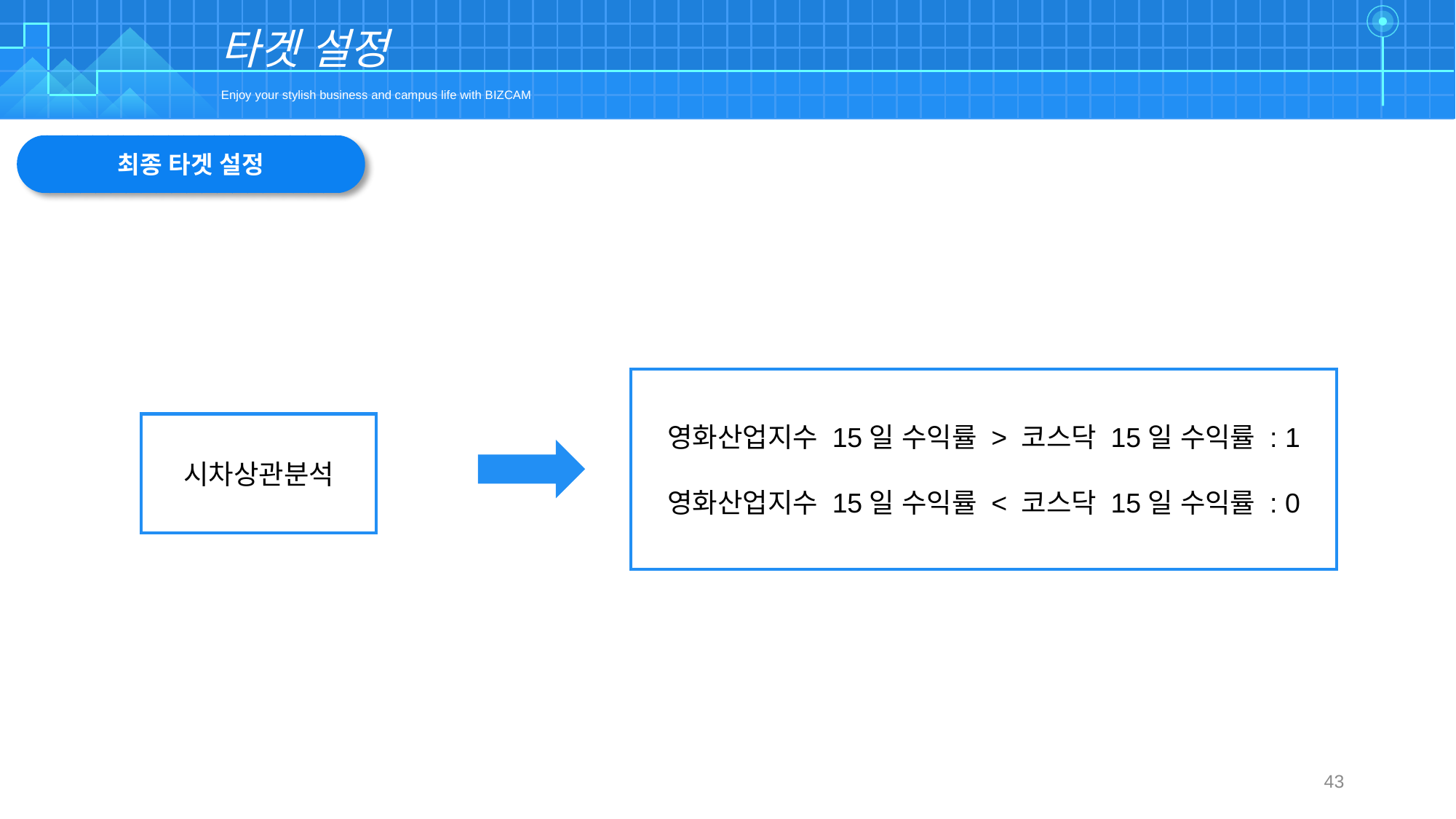

|  |  |  |  |  |  |  |  |  |  |  |  |  |  |  |  |  |  |  |  |  |  |  |  |  |  |  |  |  |  |  |  |  |  |  |  |  |  |  |  |  |  |  |  |  |  |  |  |  |  |  |  |  |  |  |  |  |  |  |  |
| --- | --- | --- | --- | --- | --- | --- | --- | --- | --- | --- | --- | --- | --- | --- | --- | --- | --- | --- | --- | --- | --- | --- | --- | --- | --- | --- | --- | --- | --- | --- | --- | --- | --- | --- | --- | --- | --- | --- | --- | --- | --- | --- | --- | --- | --- | --- | --- | --- | --- | --- | --- | --- | --- | --- | --- | --- | --- | --- | --- |
|  |  |  |  |  |  |  |  |  |  |  |  |  |  |  |  |  |  |  |  |  |  |  |  |  |  |  |  |  |  |  |  |  |  |  |  |  |  |  |  |  |  |  |  |  |  |  |  |  |  |  |  |  |  |  |  |  |  |  |  |
|  |  |  |  |  |  |  |  |  |  |  |  |  |  |  |  |  |  |  |  |  |  |  |  |  |  |  |  |  |  |  |  |  |  |  |  |  |  |  |  |  |  |  |  |  |  |  |  |  |  |  |  |  |  |  |  |  |  |  |  |
|  |  |  |  |  |  |  |  |  |  |  |  |  |  |  |  |  |  |  |  |  |  |  |  |  |  |  |  |  |  |  |  |  |  |  |  |  |  |  |  |  |  |  |  |  |  |  |  |  |  |  |  |  |  |  |  |  |  |  |  |
|  |  |  |  |  |  |  |  |  |  |  |  |  |  |  |  |  |  |  |  |  |  |  |  |  |  |  |  |  |  |  |  |  |  |  |  |  |  |  |  |  |  |  |  |  |  |  |  |  |  |  |  |  |  |  |  |  |  |  |  |

타겟 설정
Enjoy your stylish business and campus life with BIZCAM

최종 타겟 설정

영화산업지수 15일 수익률 > 코스닥 15일 수익률 : 1

영화산업지수 15일 수익률 < 코스닥 15일 수익률 : 0

시차상관분석

43